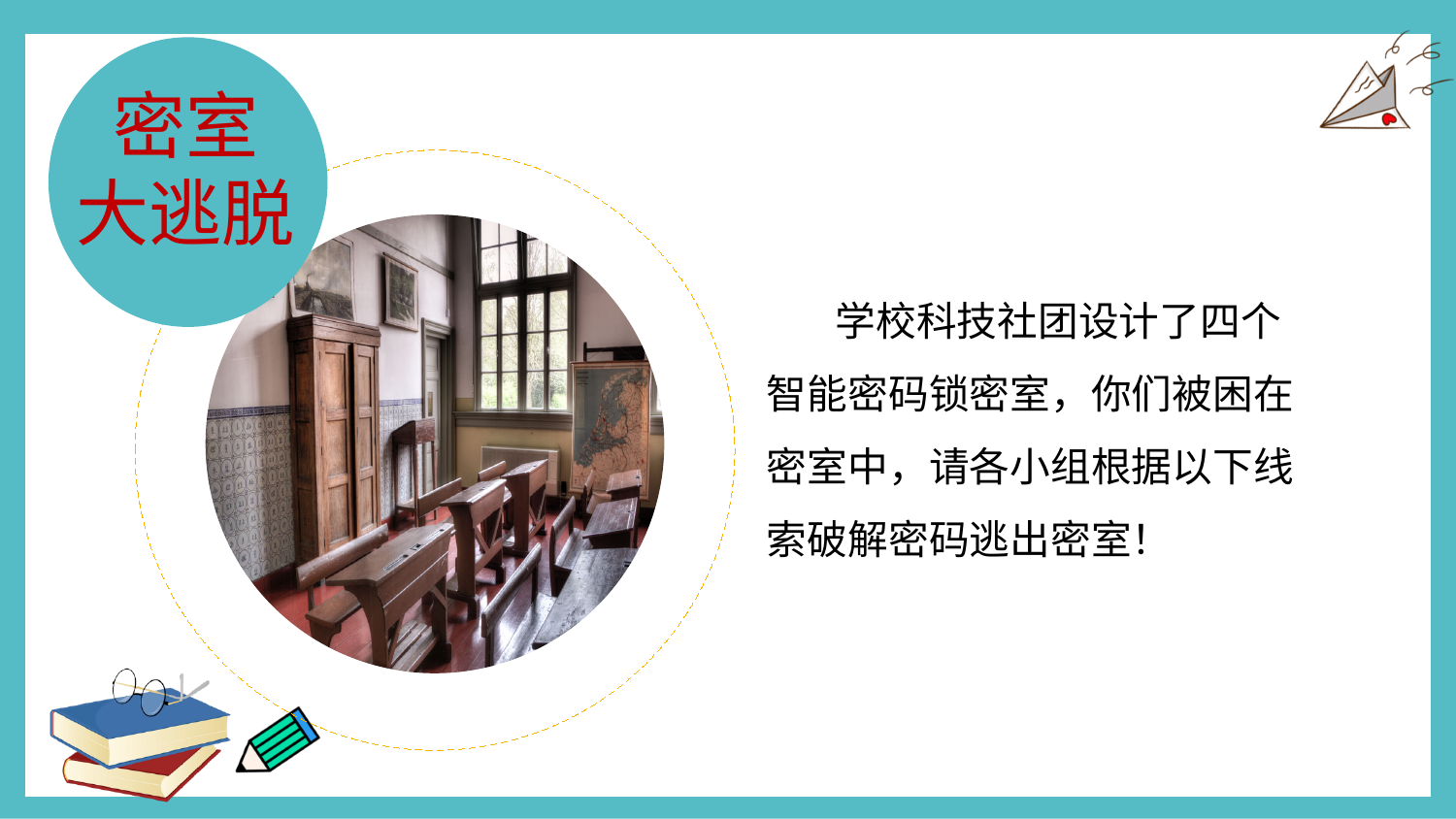

密室
大逃脱

学校科技社团设计了四个智能密码锁密室，你们被困在密室中，请各小组根据以下线索破解密码逃出密室！